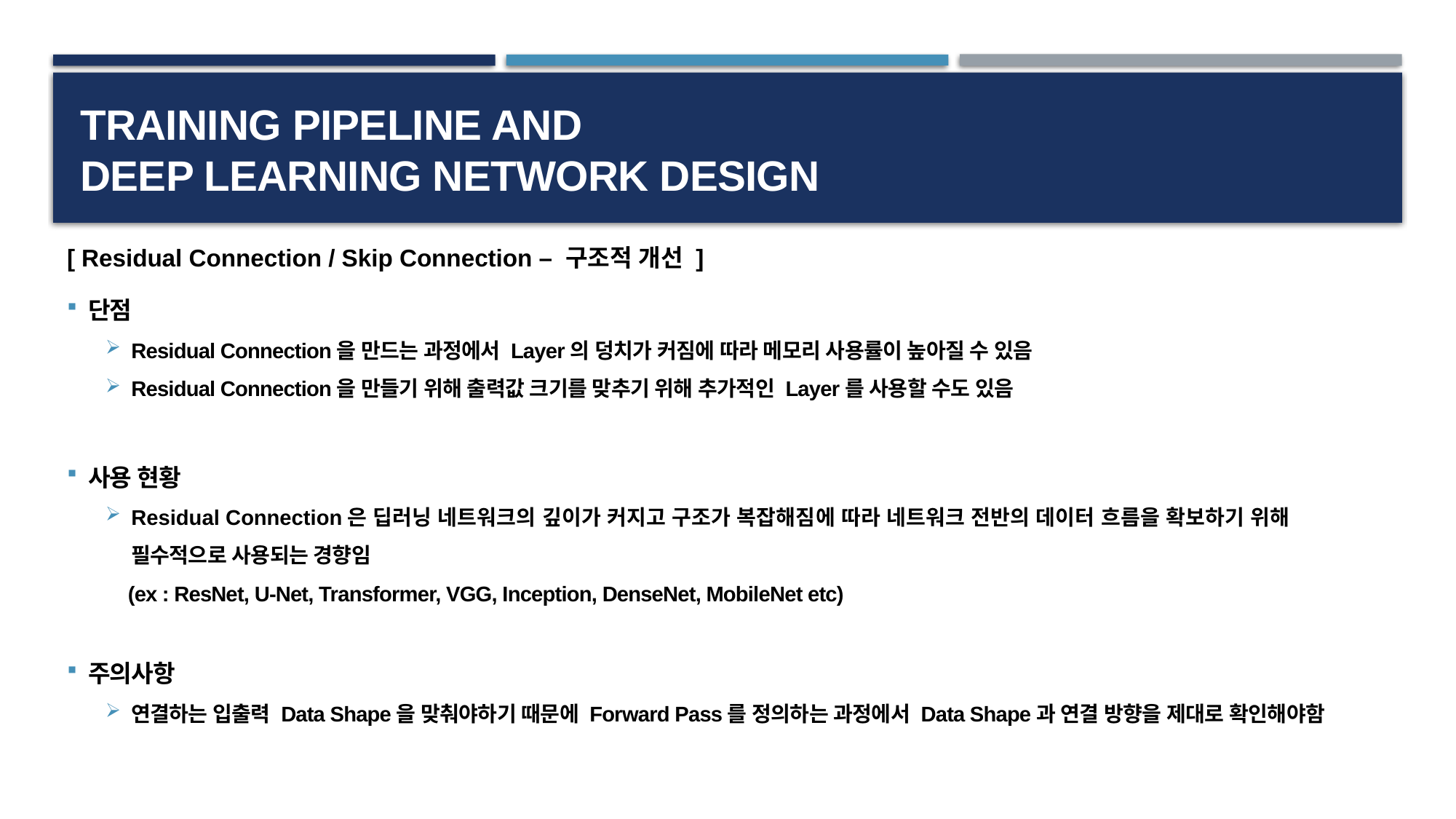

# Training PipeLine and Deep Learning Network Design
[ Residual Connection / Skip Connection – 구조적 개선 ]
단점
Residual Connection을 만드는 과정에서 Layer의 덩치가 커짐에 따라 메모리 사용률이 높아질 수 있음
Residual Connection을 만들기 위해 출력값 크기를 맞추기 위해 추가적인 Layer를 사용할 수도 있음

사용 현황
Residual Connection은 딥러닝 네트워크의 깊이가 커지고 구조가 복잡해짐에 따라 네트워크 전반의 데이터 흐름을 확보하기 위해 필수적으로 사용되는 경향임
    (ex : ResNet, U-Net, Transformer, VGG, Inception, DenseNet, MobileNet etc)

주의사항
연결하는 입출력 Data Shape을 맞춰야하기 때문에 Forward Pass를 정의하는 과정에서 Data Shape과 연결 방향을 제대로 확인해야함